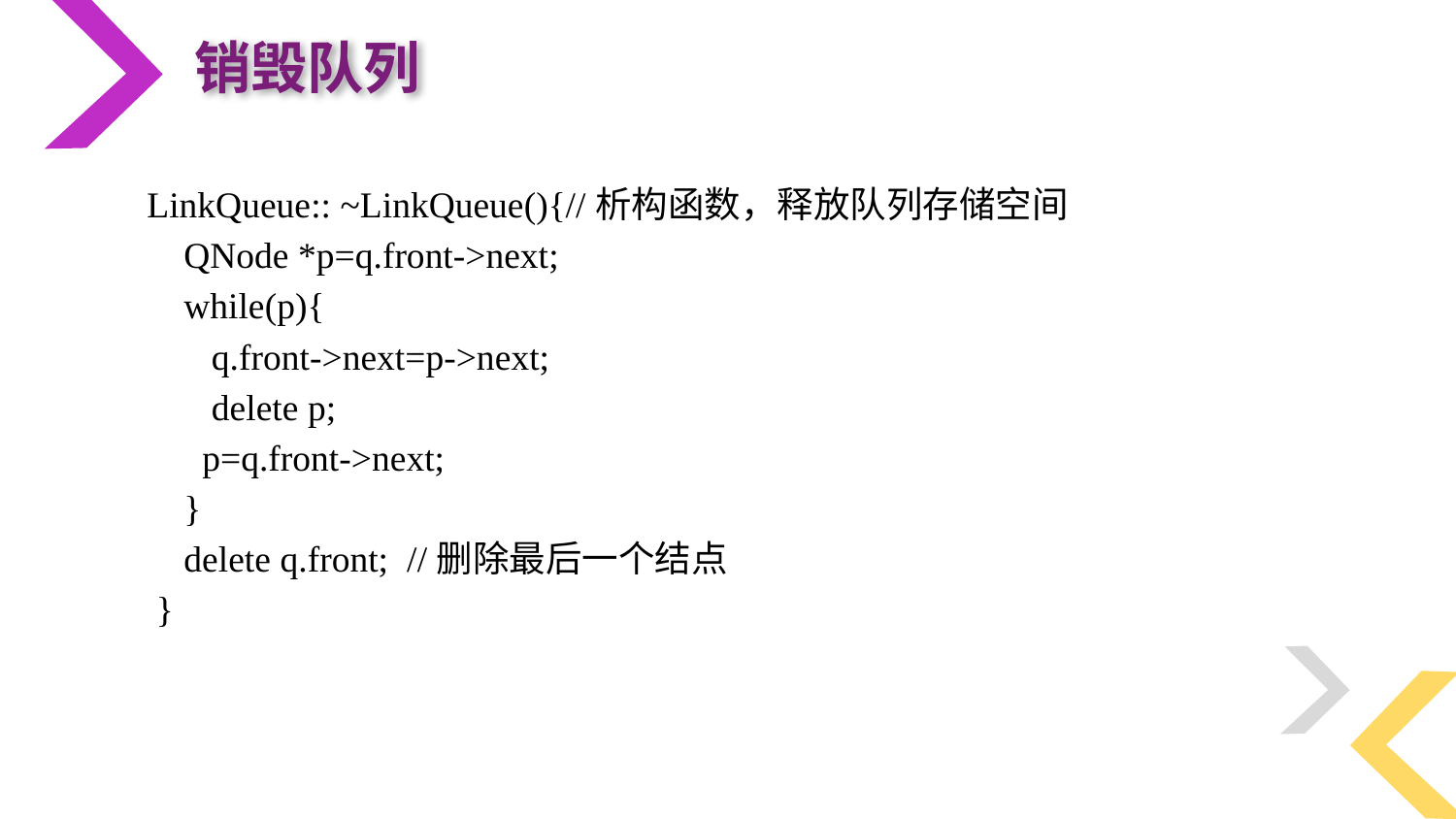

销毁队列
LinkQueue:: ~LinkQueue(){//析构函数，释放队列存储空间
    QNode *p=q.front->next;
    while(p){
       q.front->next=p->next;
       delete p;
      p=q.front->next;
    }
    delete q.front;  //删除最后一个结点
 }